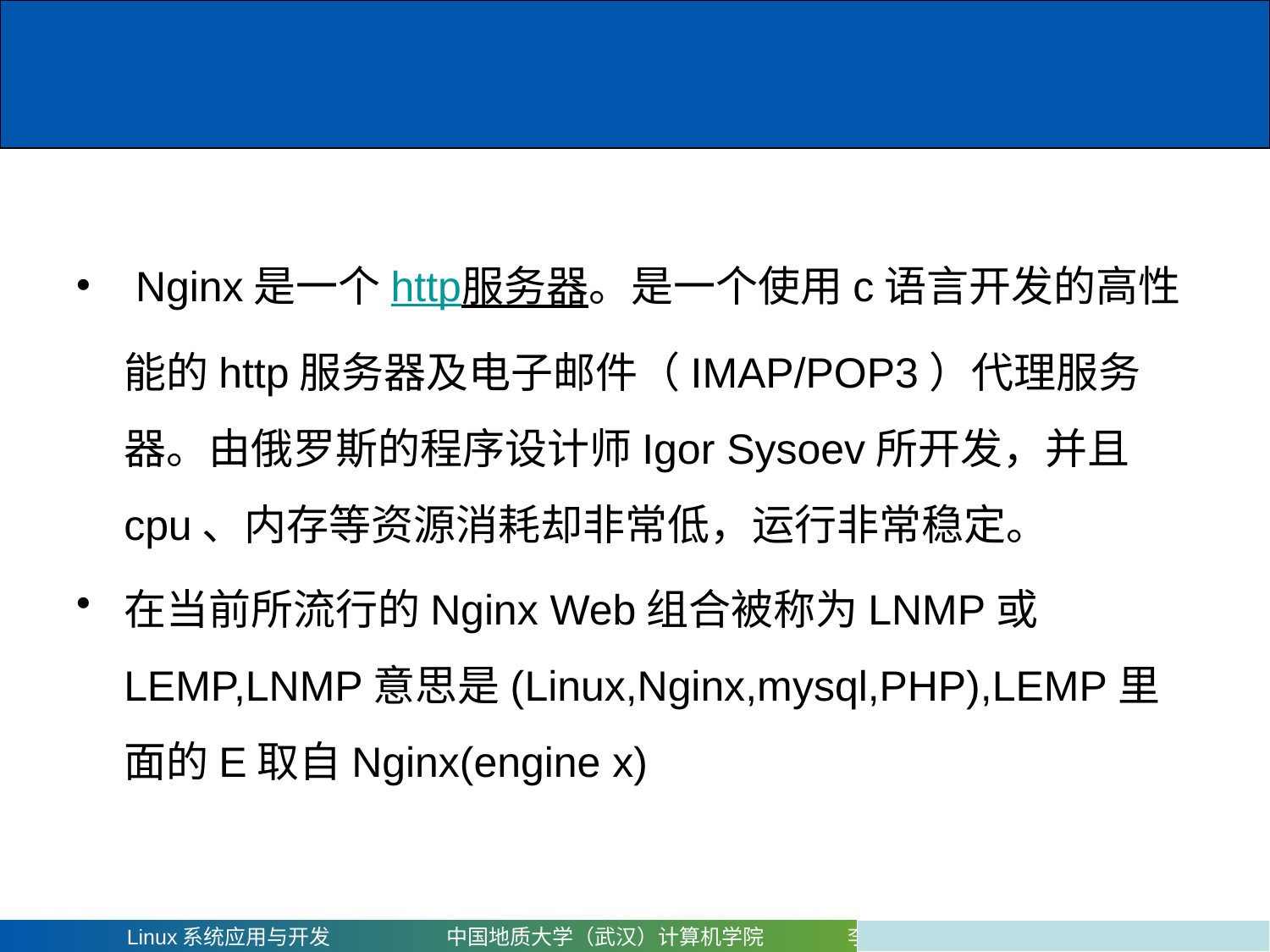

#
 Nginx是一个http服务器。是一个使用c语言开发的高性能的http服务器及电子邮件（IMAP/POP3）代理服务器。由俄罗斯的程序设计师Igor Sysoev所开发，并且cpu、内存等资源消耗却非常低，运行非常稳定。
在当前所流行的Nginx Web组合被称为LNMP或LEMP,LNMP意思是(Linux,Nginx,mysql,PHP),LEMP里面的E取自Nginx(engine x)